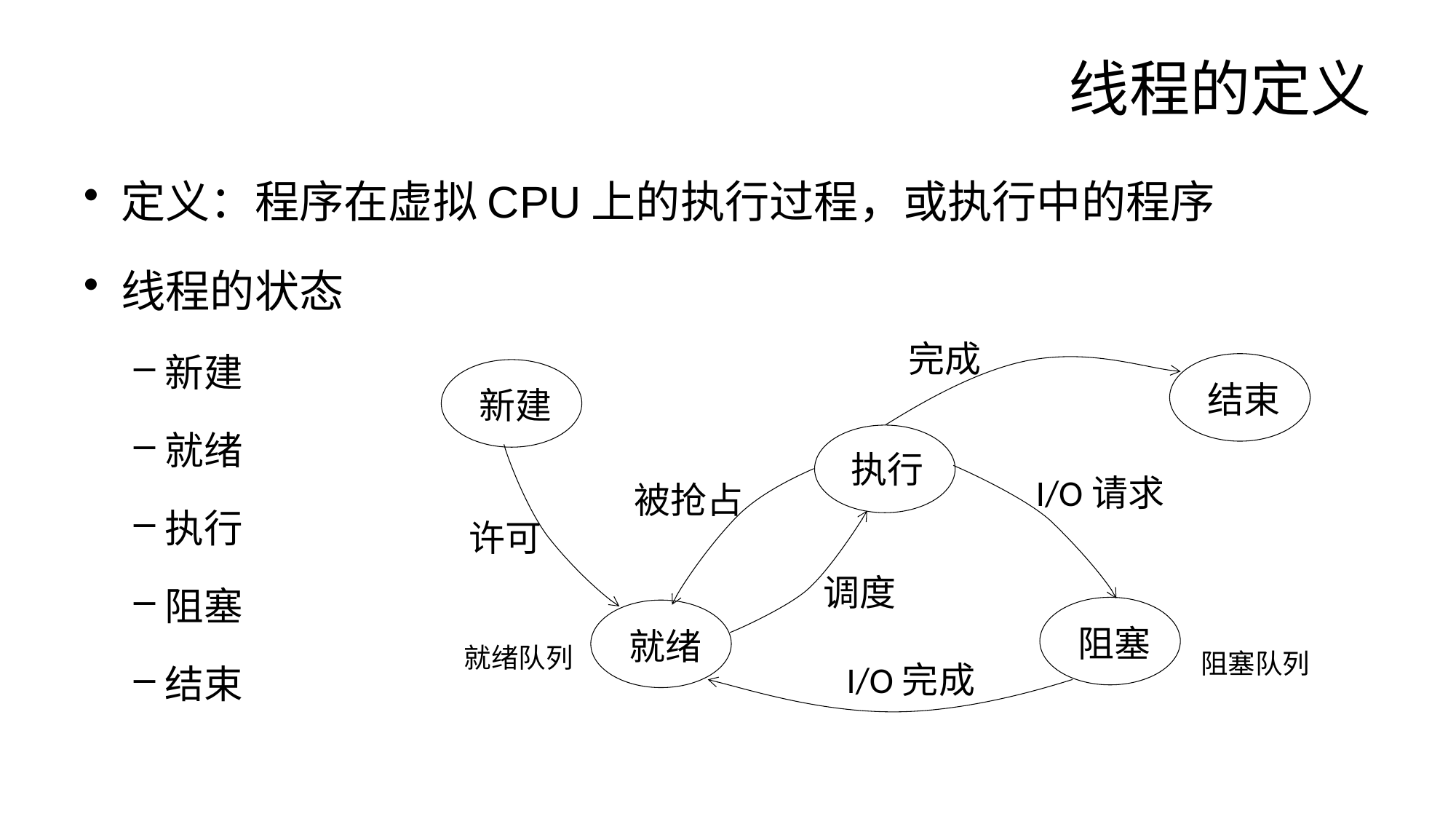

# 线程的定义
定义：程序在虚拟CPU上的执行过程，或执行中的程序
线程的状态
新建
就绪
执行
阻塞
结束
完成

结束

新建

执行

I/O请求
被抢占

许可
调度

阻塞

就绪
I/O完成

就绪队列
阻塞队列